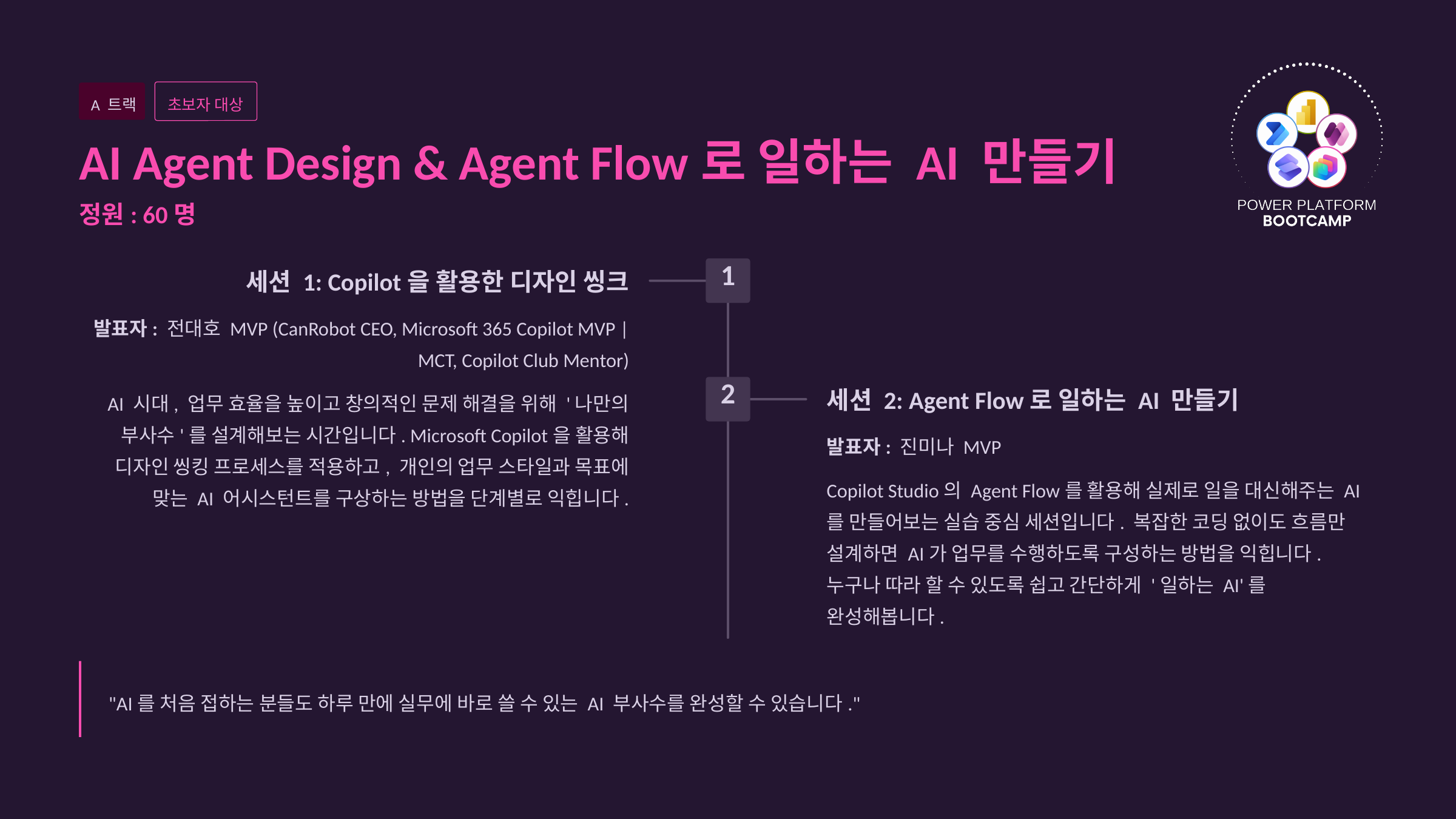

A 트랙
초보자 대상
AI Agent Design & Agent Flow로 일하는 AI 만들기
정원: 60명

1
세션 1: Copilot을 활용한 디자인 씽크

발표자: 전대호 MVP (CanRobot CEO, Microsoft 365 Copilot MVP | MCT, Copilot Club Mentor)

2
AI 시대, 업무 효율을 높이고 창의적인 문제 해결을 위해 '나만의 부사수'를 설계해보는 시간입니다. Microsoft Copilot을 활용해 디자인 씽킹 프로세스를 적용하고, 개인의 업무 스타일과 목표에 맞는 AI 어시스턴트를 구상하는 방법을 단계별로 익힙니다.
세션 2: Agent Flow로 일하는 AI 만들기

발표자: 진미나 MVP
Copilot Studio의 Agent Flow를 활용해 실제로 일을 대신해주는 AI를 만들어보는 실습 중심 세션입니다. 복잡한 코딩 없이도 흐름만 설계하면 AI가 업무를 수행하도록 구성하는 방법을 익힙니다. 누구나 따라 할 수 있도록 쉽고 간단하게 '일하는 AI'를 완성해봅니다.

"AI를 처음 접하는 분들도 하루 만에 실무에 바로 쓸 수 있는 AI 부사수를 완성할 수 있습니다."